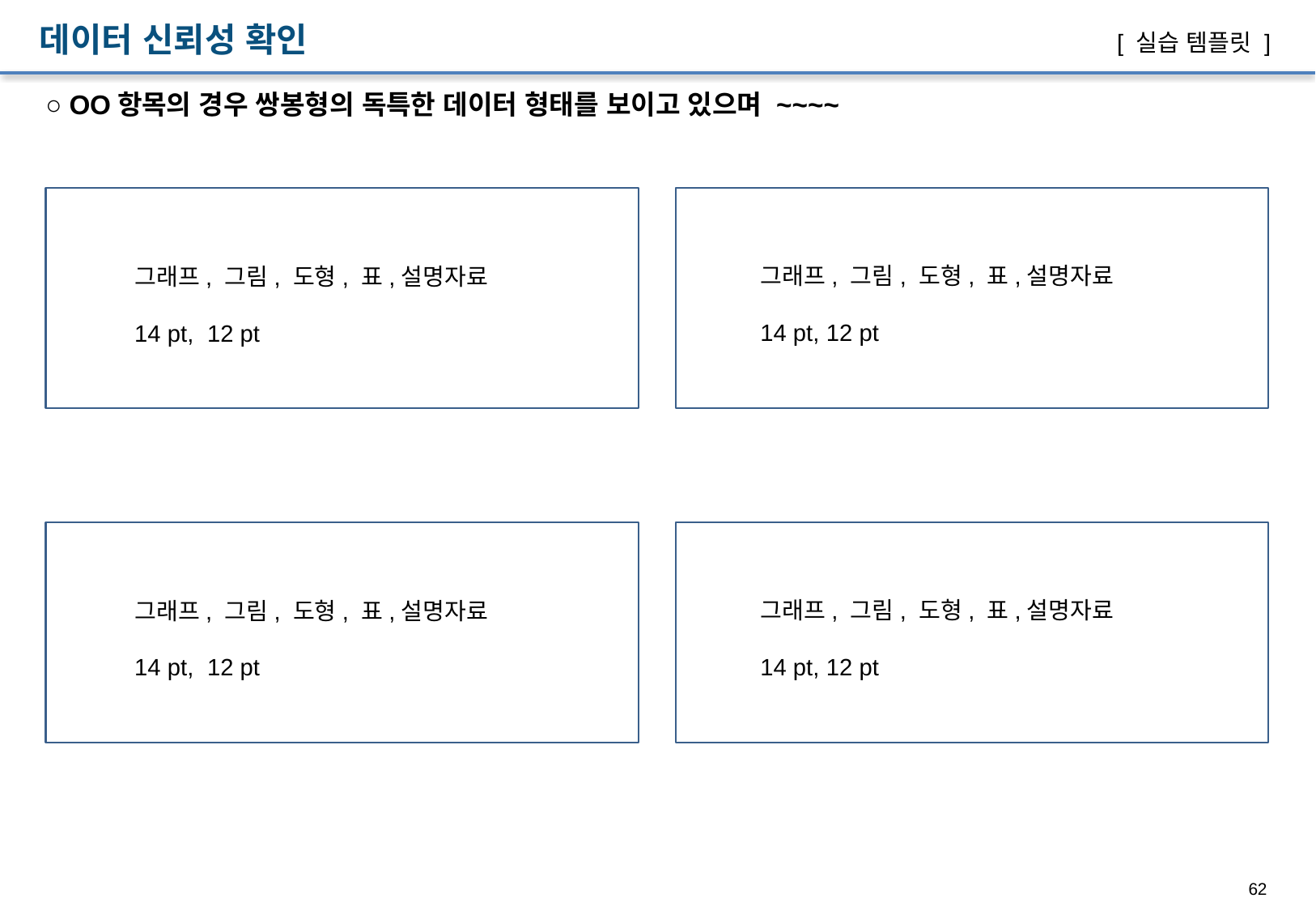

데이터 신뢰성 확인
[ 실습 템플릿 ]
○ OO항목의 경우 쌍봉형의 독특한 데이터 형태를 보이고 있으며 ~~~~

그래프, 그림, 도형, 표,설명자료

14 pt, 12 pt
그래프, 그림, 도형, 표,설명자료

14 pt,  12 pt

그래프, 그림, 도형, 표,설명자료

14 pt, 12 pt
그래프, 그림, 도형, 표,설명자료

14 pt,  12 pt
62